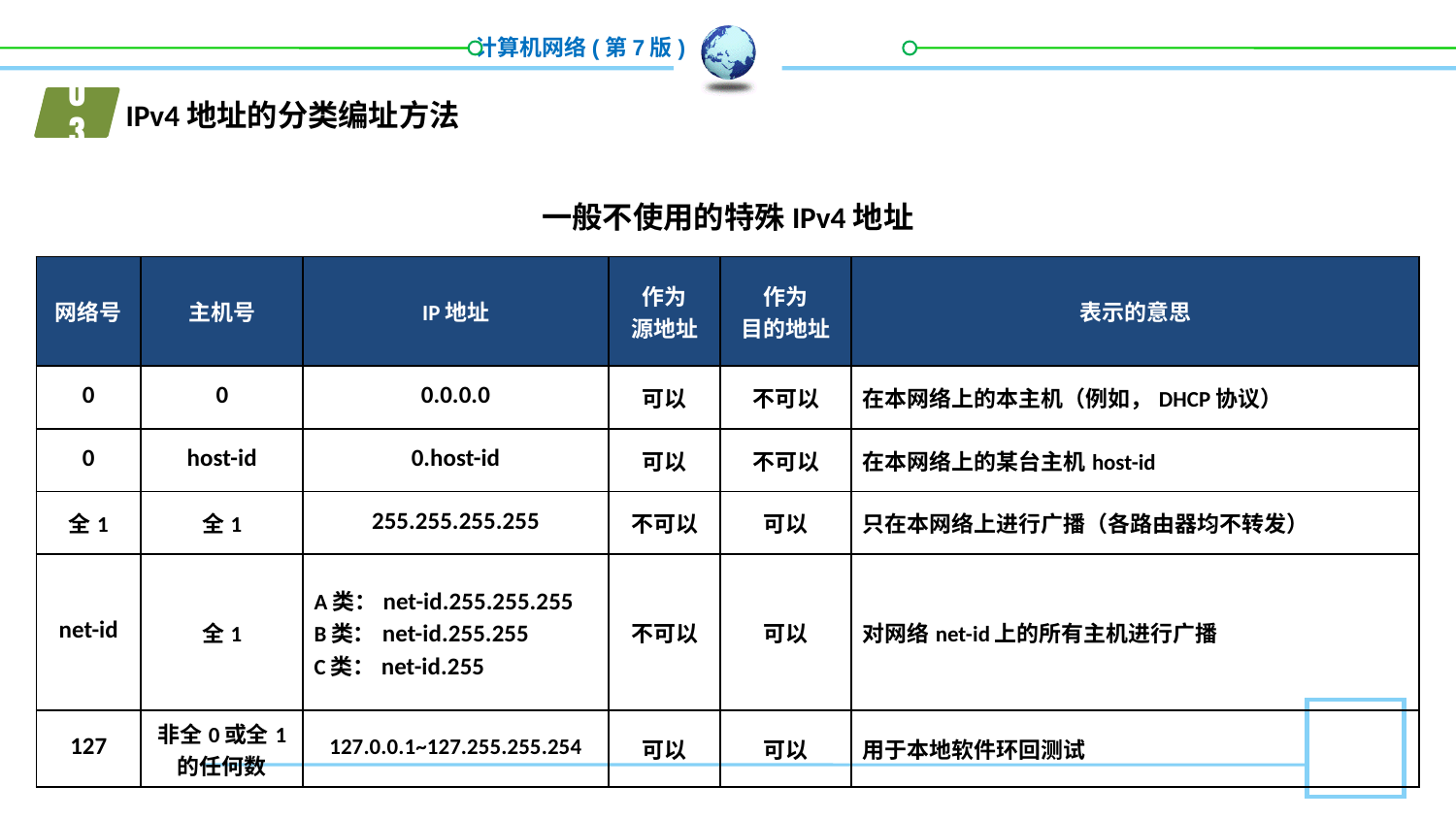

01
IPv4地址的分类编址方法
03
一般不使用的特殊IPv4地址
| 网络号 | 主机号 | IP地址 | 作为 源地址 | 作为 目的地址 | 表示的意思 |
| --- | --- | --- | --- | --- | --- |
| 0 | 0 | 0.0.0.0 | 可以 | 不可以 | 在本网络上的本主机（例如，DHCP协议） |
| 0 | host-id | 0.host-id | 可以 | 不可以 | 在本网络上的某台主机host-id |
| 全1 | 全1 | 255.255.255.255 | 不可以 | 可以 | 只在本网络上进行广播（各路由器均不转发） |
| net-id | 全1 | A类：net-id.255.255.255 B类：net-id.255.255 C类：net-id.255 | 不可以 | 可以 | 对网络net-id上的所有主机进行广播 |
| 127 | 非全0或全1 的任何数 | 127.0.0.1~127.255.255.254 | 可以 | 可以 | 用于本地软件环回测试 |